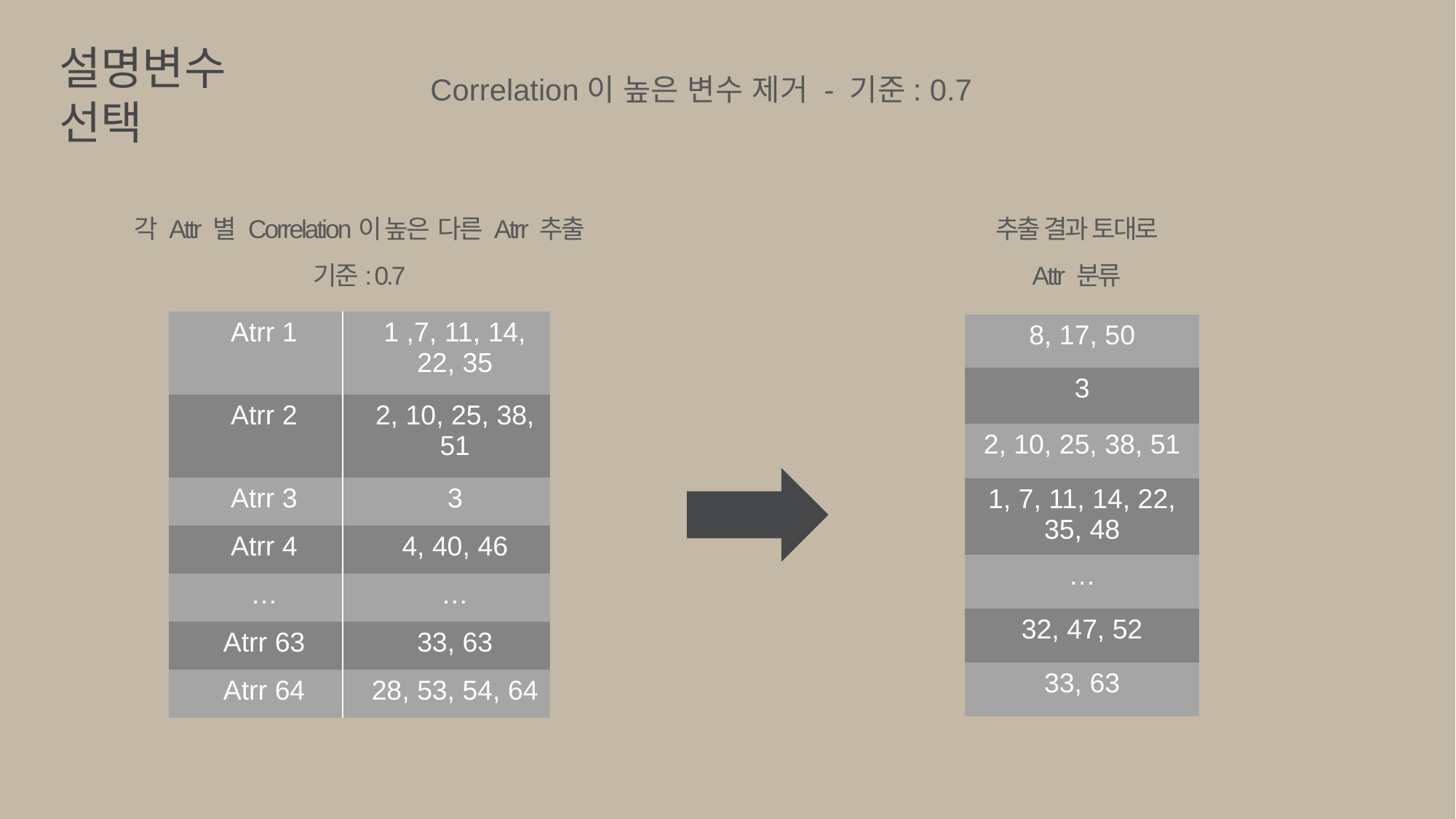

설명변수 선택
Correlation이 높은 변수 제거 - 기준: 0.7
각 Attr 별 Correlation이 높은  다른 Atrr 추출
기준: 0.7
추출 결과 토대로
Attr 분류
| Atrr 1 | 1 ,7, 11, 14, 22, 35 |
| --- | --- |
| Atrr 2 | 2, 10, 25, 38, 51 |
| Atrr 3 | 3 |
| Atrr 4 | 4, 40, 46 |
| … | … |
| Atrr 63 | 33, 63 |
| Atrr 64 | 28, 53, 54, 64 |
| 8, 17, 50 |
| --- |
| 3 |
| 2, 10, 25, 38, 51 |
| 1, 7, 11, 14, 22, 35, 48 |
| … |
| 32, 47, 52 |
| 33, 63 |